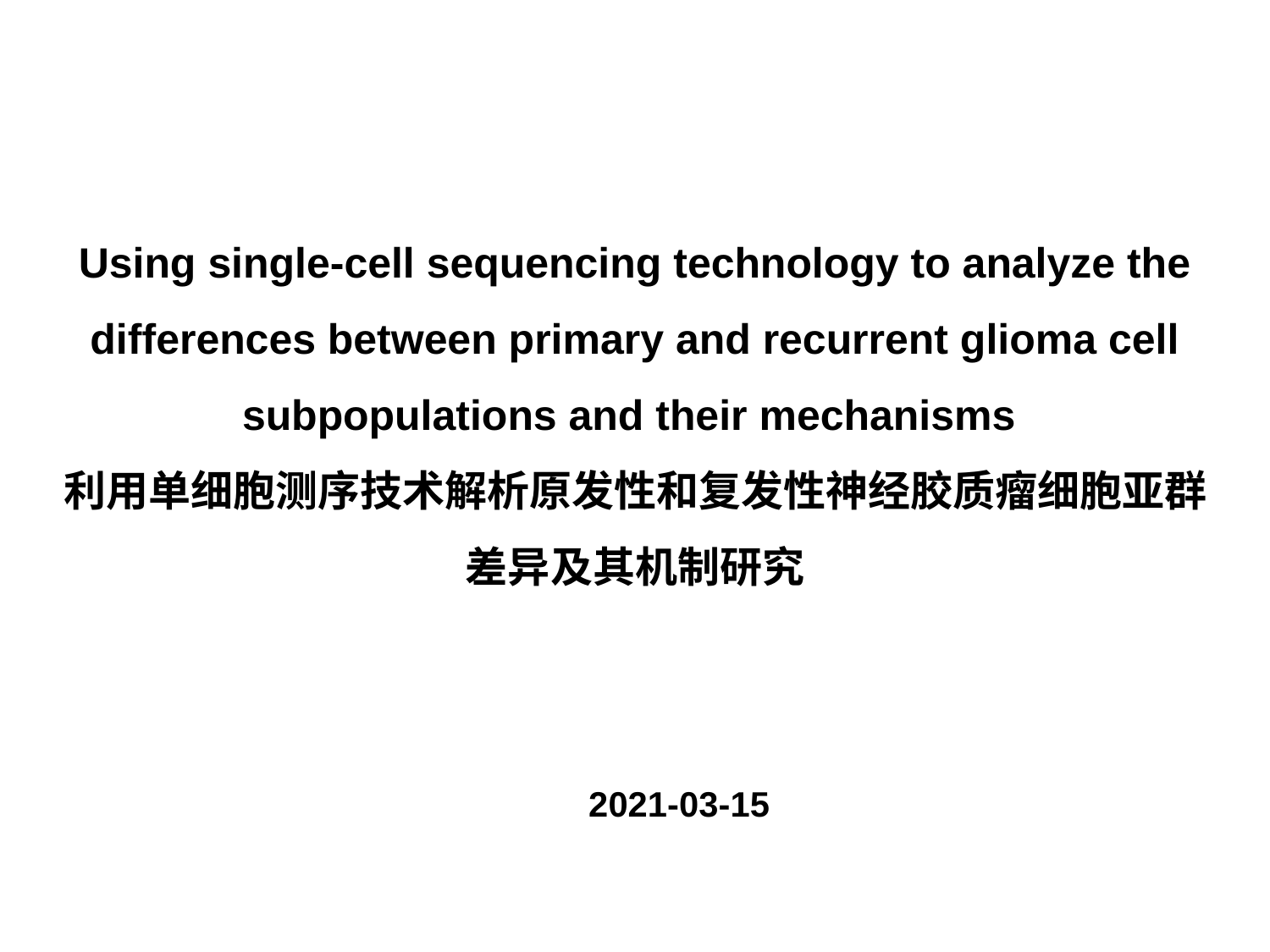

Using single-cell sequencing technology to analyze the differences between primary and recurrent glioma cell subpopulations and their mechanisms
利用单细胞测序技术解析原发性和复发性神经胶质瘤细胞亚群差异及其机制研究
2021-03-15